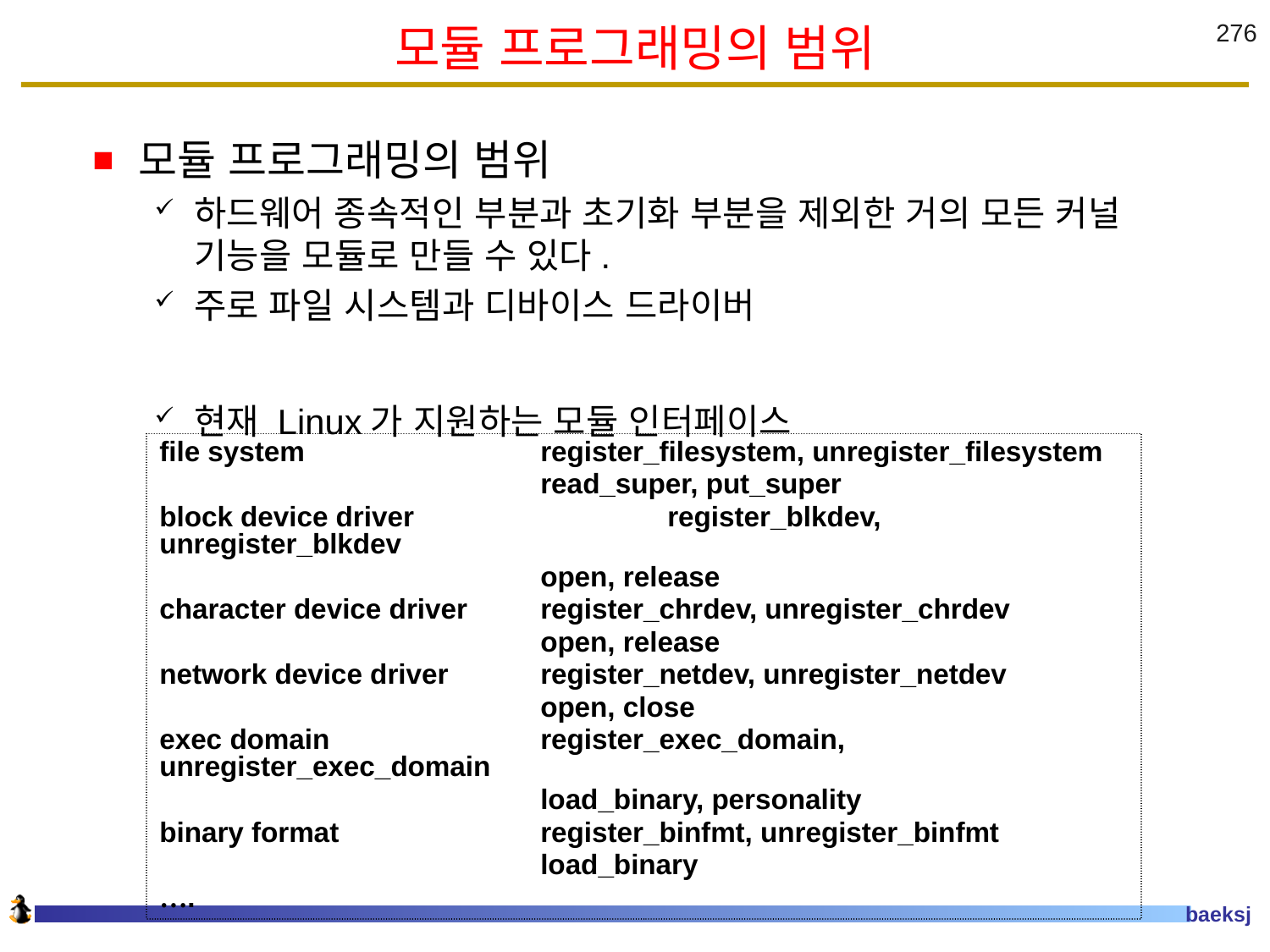

# 모듈 프로그래밍의 범위
276
모듈 프로그래밍의 범위
하드웨어 종속적인 부분과 초기화 부분을 제외한 거의 모든 커널 기능을 모듈로 만들 수 있다.
주로 파일 시스템과 디바이스 드라이버

현재 Linux가 지원하는 모듈 인터페이스

file system		register_filesystem, unregister_filesystem
			read_super, put_super
block device driver		register_blkdev, unregister_blkdev
			open, release
character device driver	register_chrdev, unregister_chrdev
			open, release
network device driver	register_netdev, unregister_netdev
			open, close
exec domain		register_exec_domain, unregister_exec_domain
			load_binary, personality
binary format		register_binfmt, unregister_binfmt
			load_binary
….